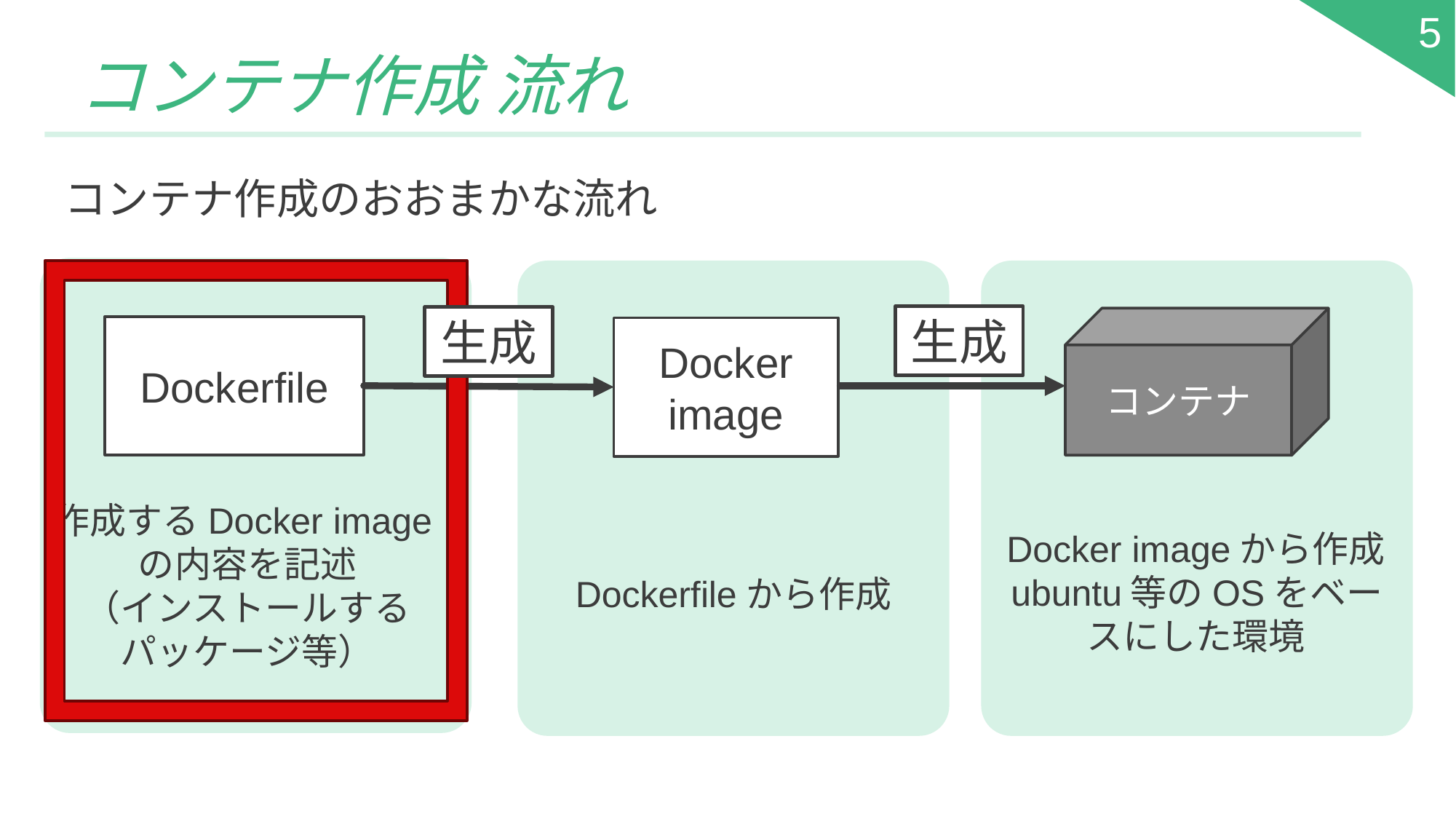

5
# コンテナ作成 流れ
コンテナ作成のおおまかな流れ

生成
生成
コンテナ
Dockerfile
Docker
image
作成するDocker imageの内容を記述
（インストールするパッケージ等）
Docker imageから作成
ubuntu等のOSをベースにした環境
Dockerfileから作成